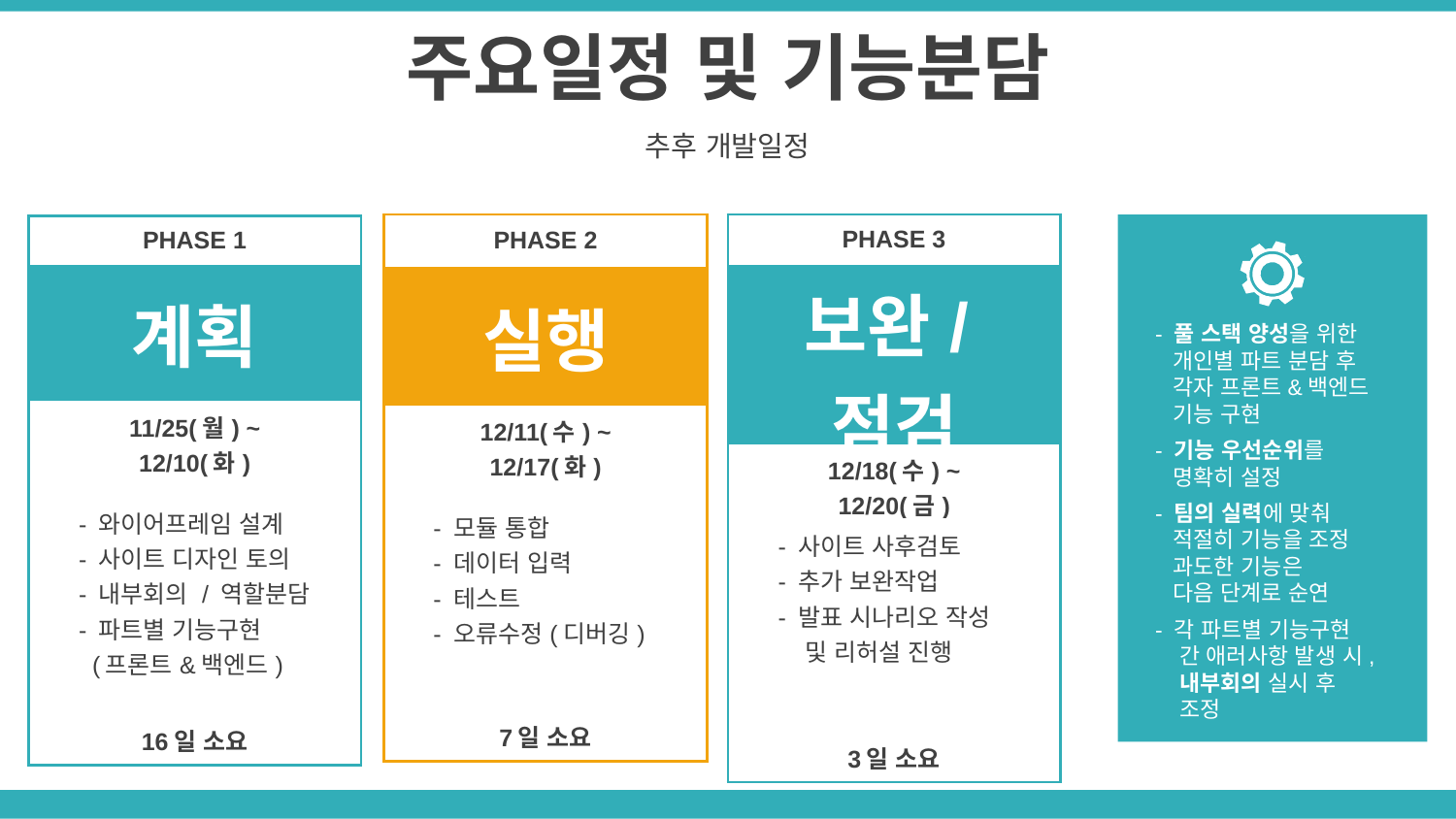

주요일정 및 기능분담
추후 개발일정
| PHASE 2 |  |  |
| --- | --- | --- |
| 실행 |  |  |
|  | 12/11(수) ~ 12/17(화) |  |
|  | - 모듈 통합 - 데이터 입력 - 테스트 - 오류수정(디버깅) |  |
|  |  |  |
|  |  |  |
| 7일 소요 |  |  |
| PHASE 3 |  |  |
| --- | --- | --- |
| 보완/점검 |  |  |
|  | 12/18(수) ~ 12/20(금) |  |
|  | - 사이트 사후검토 - 추가 보완작업 - 발표 시나리오 작성 및 리허설 진행 |  |
|  |  |  |
|  |  |  |
| 3일 소요 |  |  |

| PHASE 1 |  |  |
| --- | --- | --- |
| 계획 |  |  |
|  | 11/25(월) ~ 12/10(화) |  |
|  | - 와이어프레임 설계 - 사이트 디자인 토의 - 내부회의 / 역할분담 - 파트별 기능구현 (프론트&백엔드) |  |
|  |  |  |
|  |  |  |
| 16일 소요 |  |  |

- 풀 스택 양성을 위한
  개인별 파트 분담 후
  각자 프론트&백엔드
  기능 구현

- 기능 우선순위를
  명확히 설정

- 팀의 실력에 맞춰
  적절히 기능을 조정
  과도한 기능은
  다음 단계로 순연

- 각 파트별 기능구현
   간 애러사항 발생 시,
   내부회의 실시 후
   조정